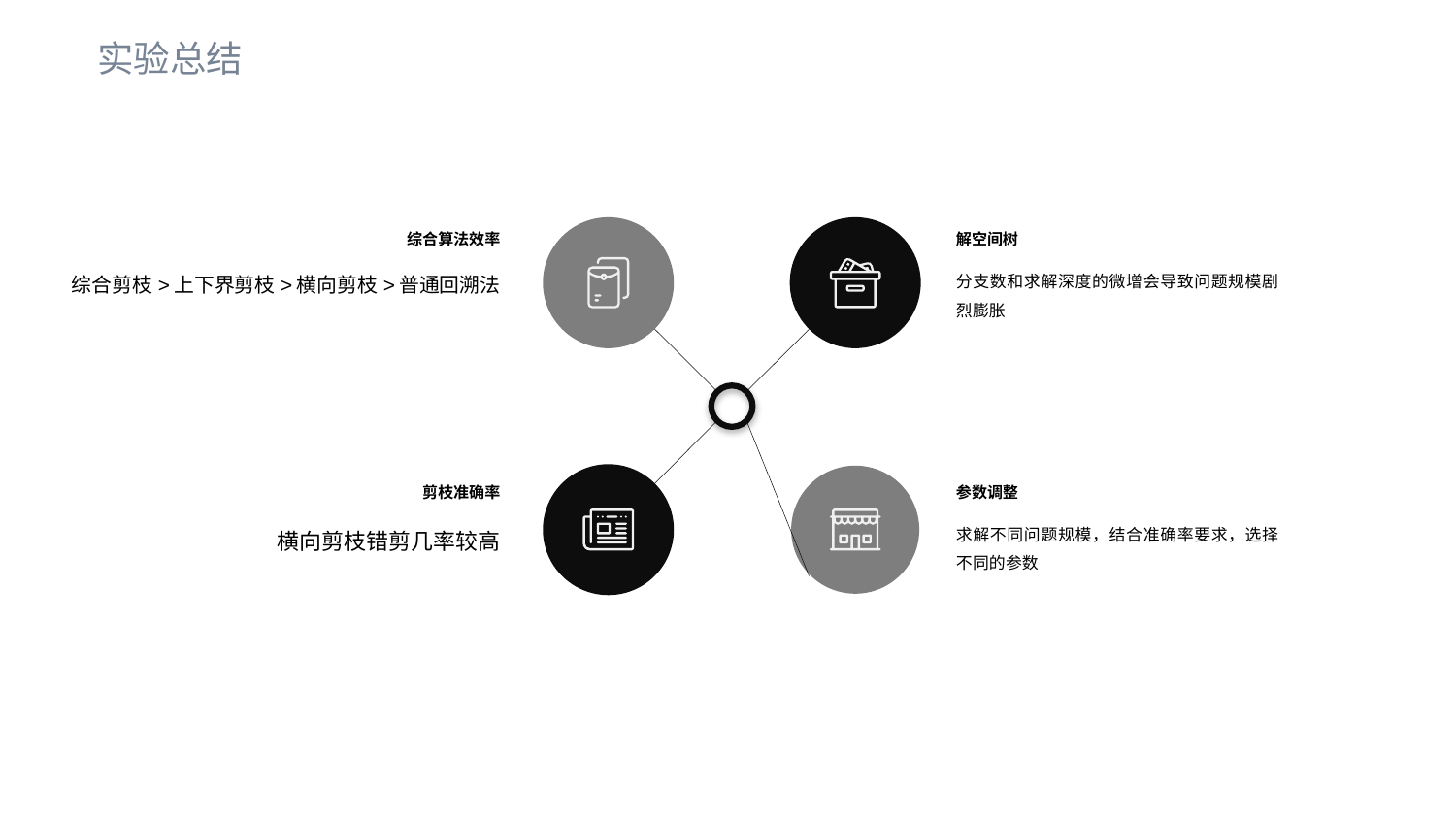

实验总结

综合算法效率
综合剪枝>上下界剪枝>横向剪枝>普通回溯法
解空间树
分支数和求解深度的微增会导致问题规模剧烈膨胀
剪枝准确率
横向剪枝错剪几率较高
参数调整
求解不同问题规模，结合准确率要求，选择不同的参数